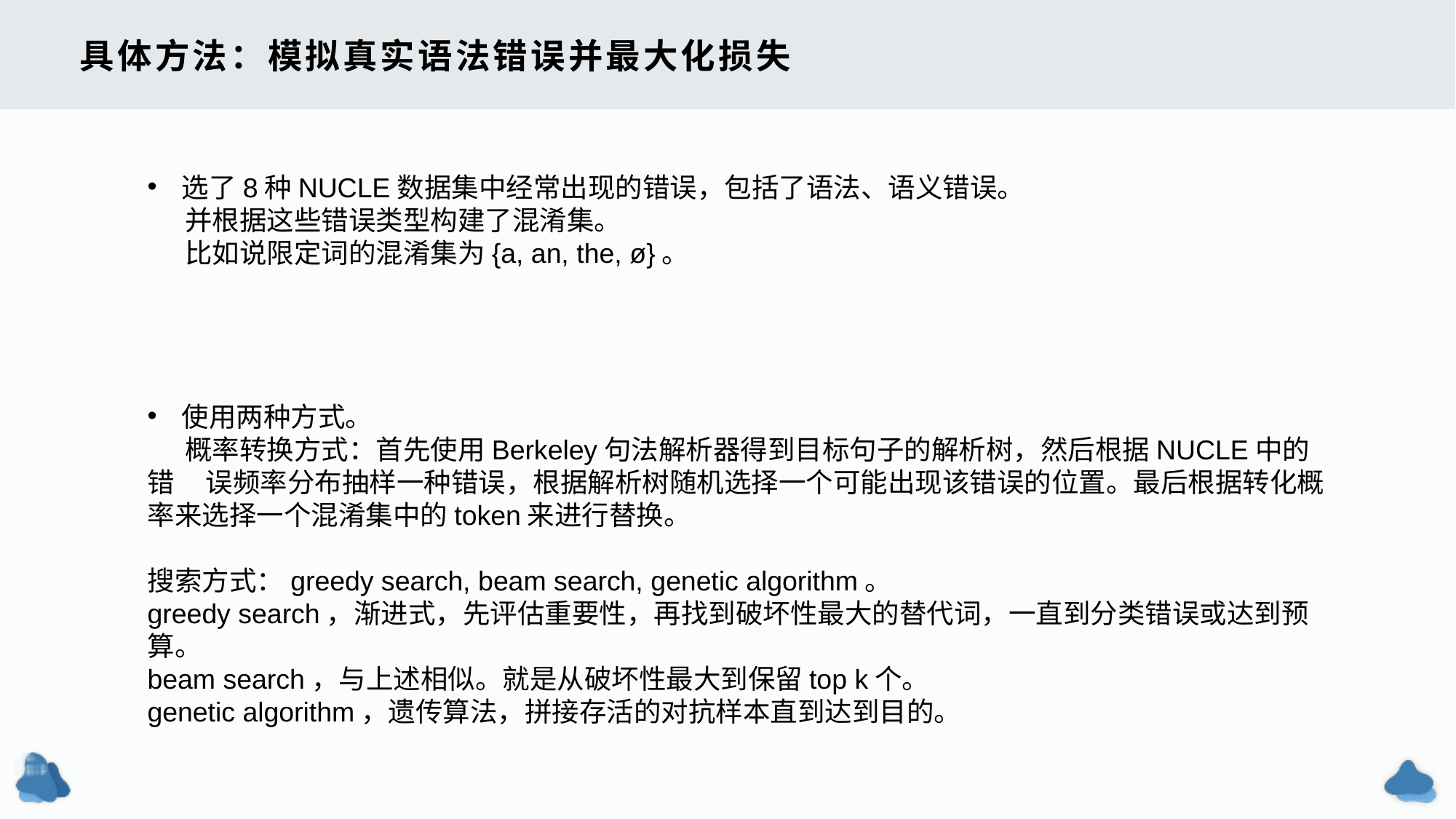

# 具体方法：模拟真实语法错误并最大化损失
选了8种NUCLE数据集中经常出现的错误，包括了语法、语义错误。
     并根据这些错误类型构建了混淆集。
     比如说限定词的混淆集为{a, an, the, ø}。

使用两种方式。
     概率转换方式：首先使用Berkeley句法解析器得到目标句子的解析树，然后根据NUCLE中的错     误频率分布抽样一种错误，根据解析树随机选择一个可能出现该错误的位置。最后根据转化概率来选择一个混淆集中的token来进行替换。

搜索方式：greedy search, beam search, genetic algorithm。
greedy search，渐进式，先评估重要性，再找到破坏性最大的替代词，一直到分类错误或达到预算。
beam search，与上述相似。就是从破坏性最大到保留top k个。
genetic algorithm，遗传算法，拼接存活的对抗样本直到达到目的。